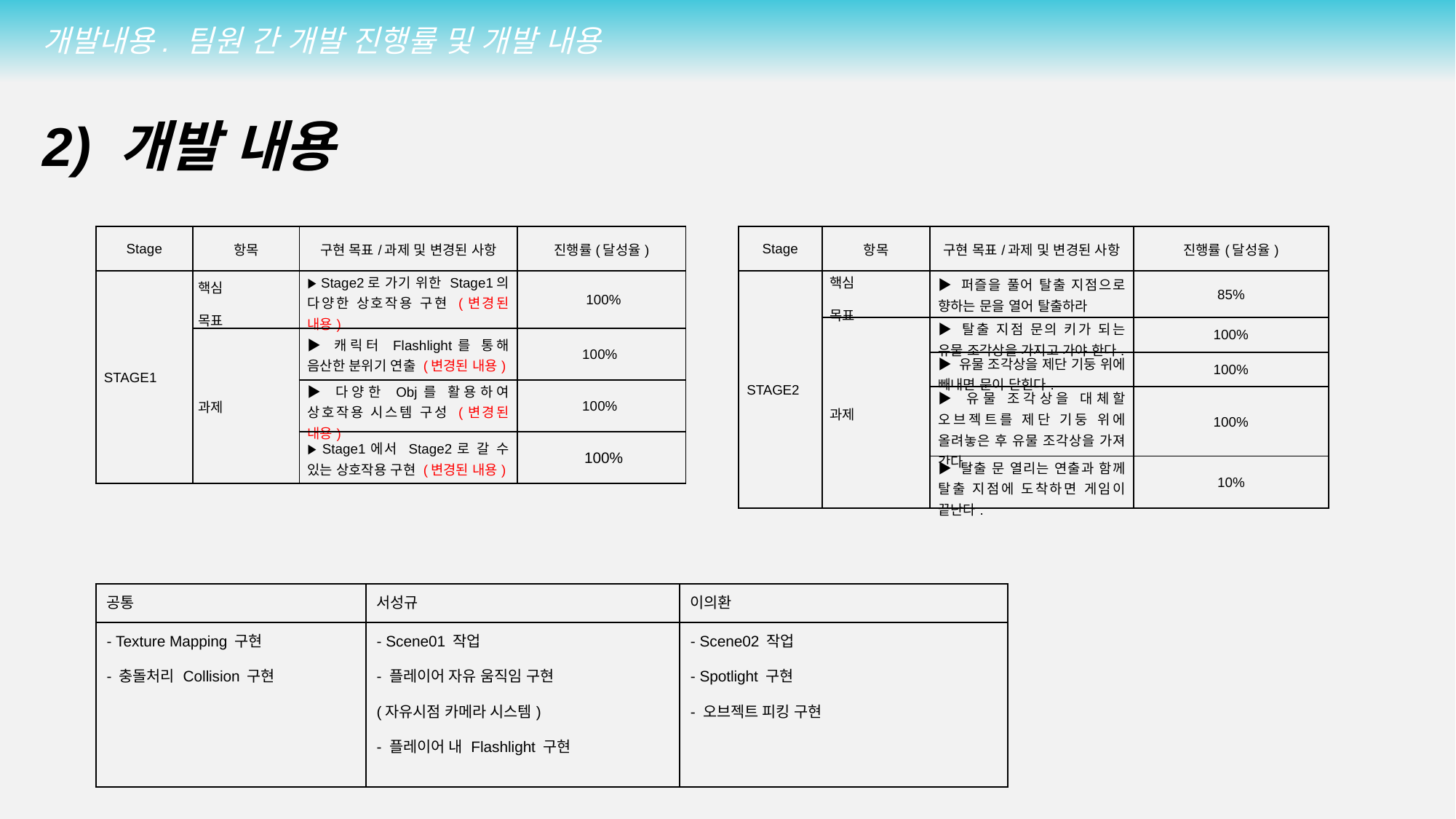

개발내용. 팀원 간 개발 진행률 및 개발 내용
2) 개발 내용

| Stage | 항목 | 구현 목표/과제 및 변경된 사항 | 진행률(달성율) |
| --- | --- | --- | --- |
| STAGE1 | 핵심 목표 | ▶ Stage2로 가기 위한 Stage1의 다양한 상호작용 구현 (변경된 내용) | 100% |
|  | 과제 | ▶ 캐릭터 Flashlight를 통해 음산한 분위기 연출 (변경된 내용) | 100% |
|  |  | ▶ 다양한 Obj를 활용하여 상호작용 시스템 구성 (변경된 내용) | 100% |
|  |  | ▶ Stage1에서 Stage2로 갈 수 있는 상호작용 구현 (변경된 내용) | 100% |
| Stage | 항목 | 구현 목표/과제 및 변경된 사항 | 진행률(달성율) |
| --- | --- | --- | --- |
| STAGE2 | 핵심 목표 | ▶ 퍼즐을 풀어 탈출 지점으로 향하는 문을 열어 탈출하라 | 85% |
|  | 과제 | ▶ 탈출 지점 문의 키가 되는 유물 조각상을 가지고 가야 한다. | 100% |
|  |  | ▶ 유물 조각상을 제단 기둥 위에 빼내면 문이 닫힌다. | 100% |
|  |  | ▶ 유물 조각상을 대체할 오브젝트를 제단 기둥 위에 올려놓은 후 유물 조각상을 가져 간다. | 100% |
|  |  | ▶ 탈출 문 열리는 연출과 함께 탈출 지점에 도착하면 게임이 끝난다. | 10% |
| 공통 | 서성규 | 이의환 |
| --- | --- | --- |
| - Texture Mapping 구현 - 충돌처리 Collision 구현 | - Scene01 작업 - 플레이어 자유 움직임 구현 (자유시점 카메라 시스템) - 플레이어 내 Flashlight 구현 | - Scene02 작업 - Spotlight 구현 - 오브젝트 피킹 구현 |